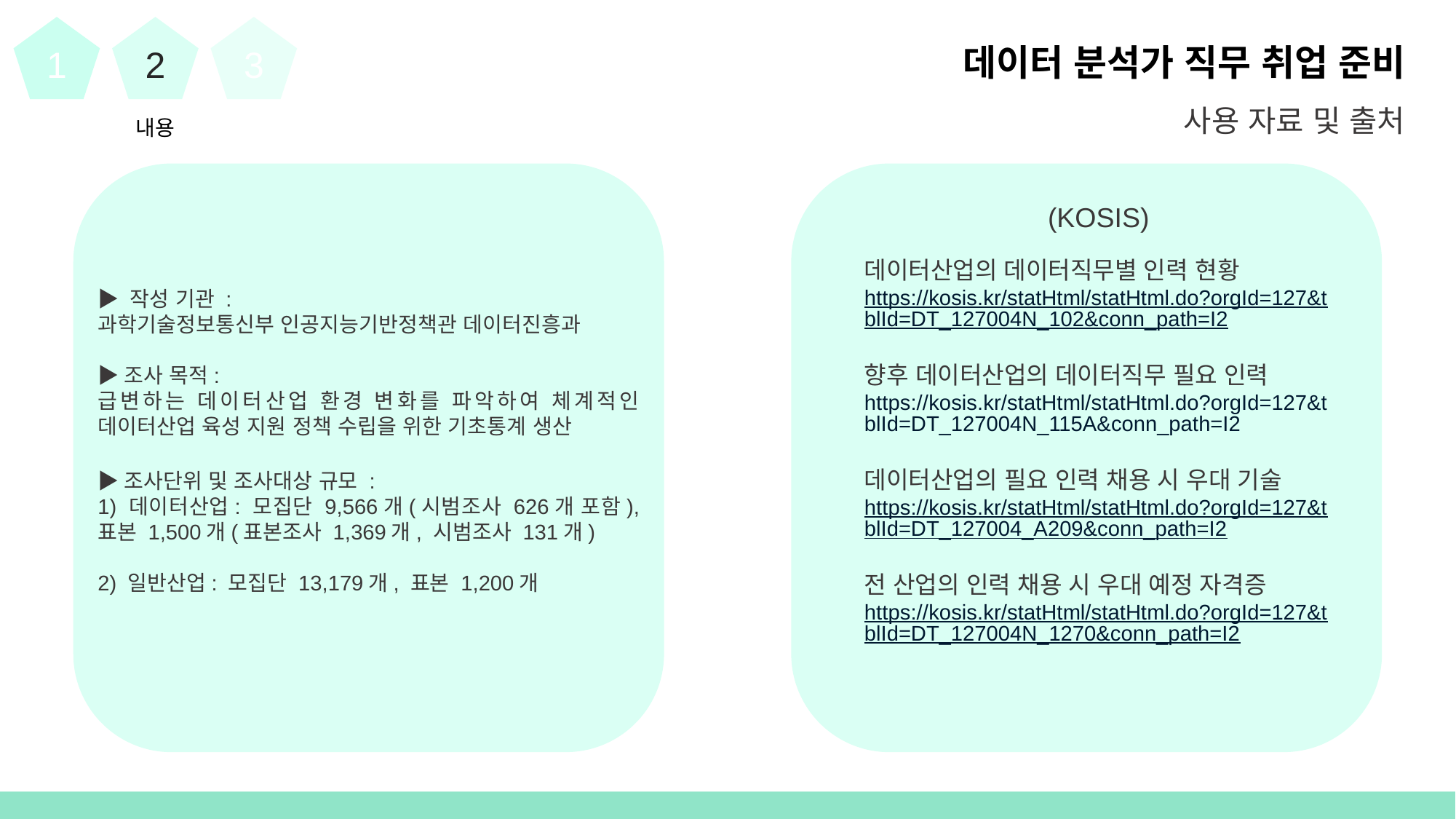

1
2
3
데이터 분석가 직무 취업 준비
사용 자료 및 출처
내용

(KOSIS)

데이터산업의 데이터직무별 인력 현황
https://kosis.kr/statHtml/statHtml.do?orgId=127&tblId=DT_127004N_102&conn_path=I2

향후 데이터산업의 데이터직무 필요 인력
https://kosis.kr/statHtml/statHtml.do?orgId=127&tblId=DT_127004N_115A&conn_path=I2

데이터산업의 필요 인력 채용 시 우대 기술
https://kosis.kr/statHtml/statHtml.do?orgId=127&tblId=DT_127004_A209&conn_path=I2

전 산업의 인력 채용 시 우대 예정 자격증
https://kosis.kr/statHtml/statHtml.do?orgId=127&tblId=DT_127004N_1270&conn_path=I2

▶ 작성 기관 :
과학기술정보통신부 인공지능기반정책관 데이터진흥과

▶조사 목적:
급변하는 데이터산업 환경 변화를 파악하여 체계적인 데이터산업 육성 지원 정책 수립을 위한 기초통계 생산

▶조사단위 및 조사대상 규모 :
1) 데이터산업: 모집단 9,566개(시범조사 626개 포함), 표본 1,500개(표본조사 1,369개, 시범조사 131개)

2) 일반산업: 모집단 13,179개, 표본 1,200개